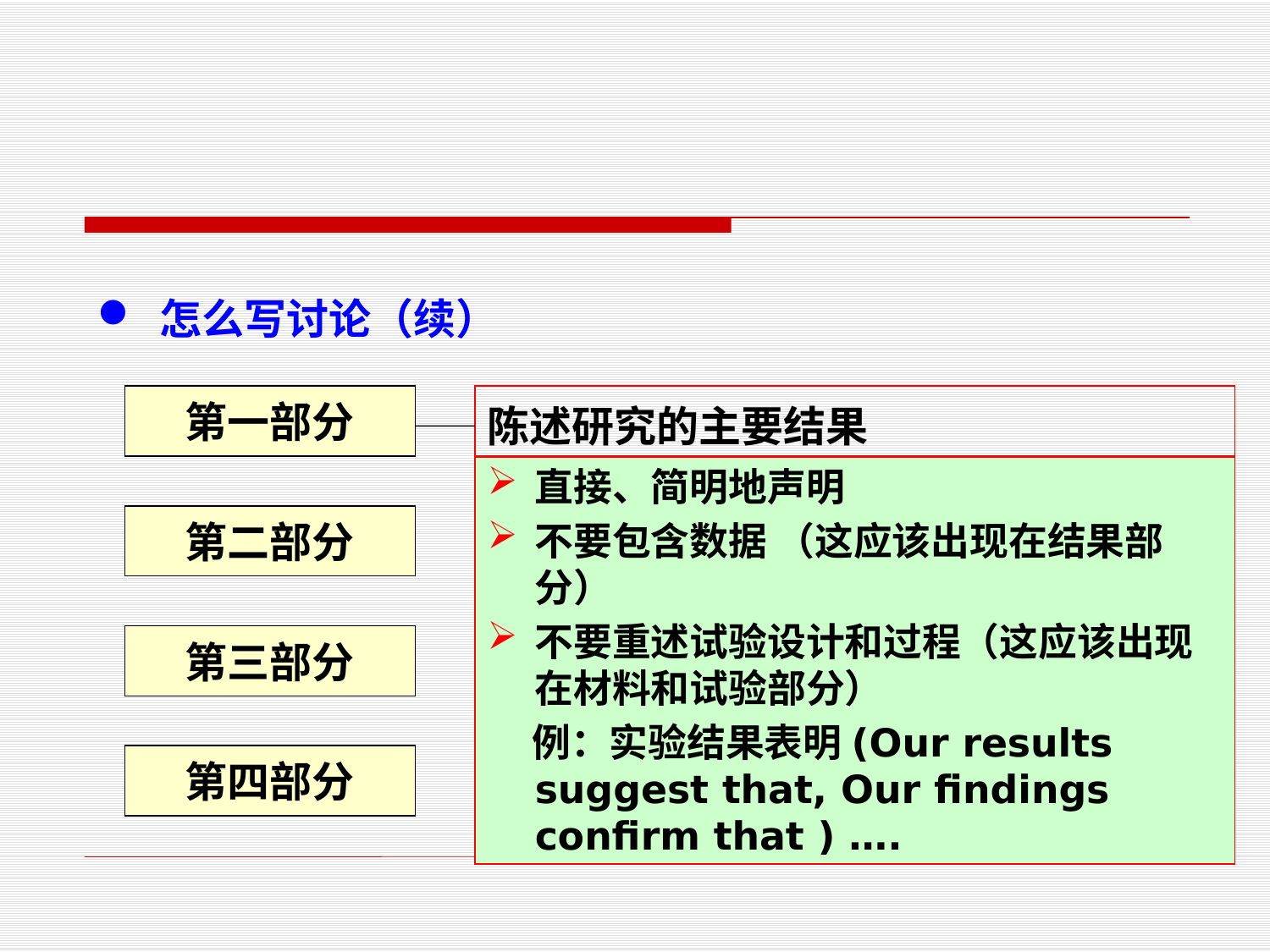

怎么写讨论（续）
第一部分
陈述研究的主要结果

直接、简明地声明
不要包含数据 （这应该出现在结果部分）
不要重述试验设计和过程（这应该出现在材料和试验部分）
    例：实验结果表明(Our results suggest that, Our findings confirm that ) ….
第二部分
第三部分
第四部分